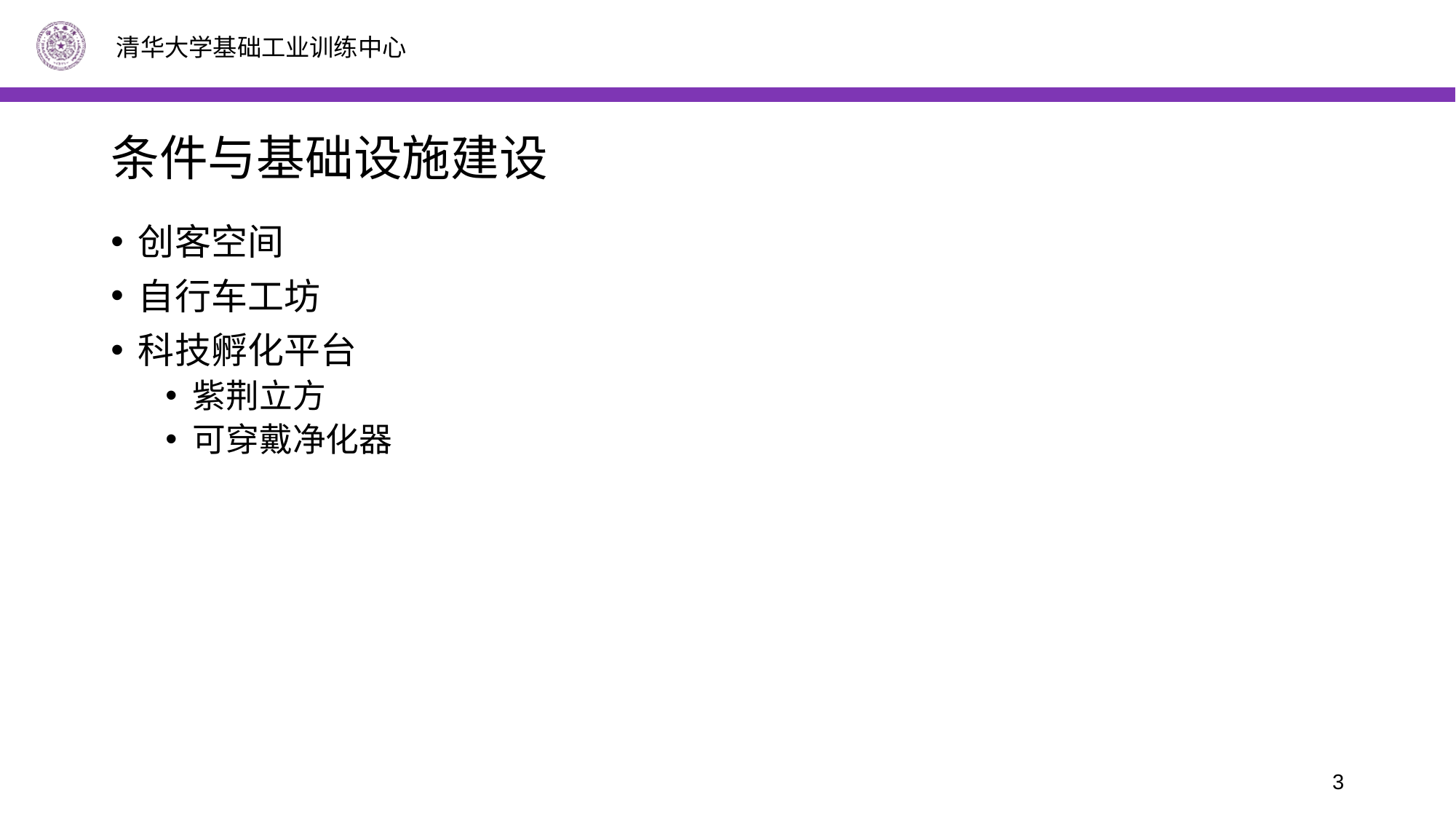

# 条件与基础设施建设
创客空间
自行车工坊
科技孵化平台
紫荆立方
可穿戴净化器
3